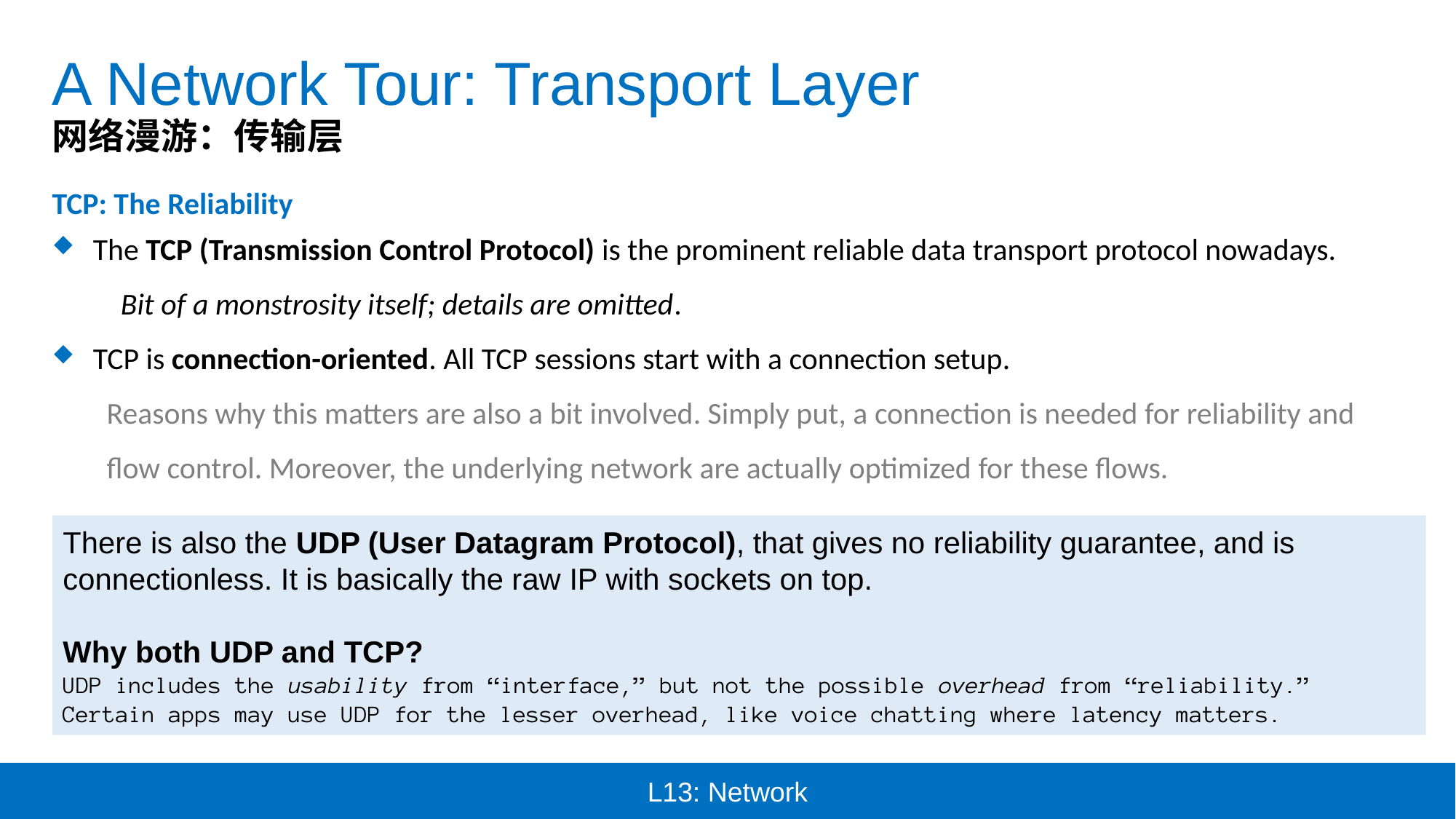

A Network Tour: Transport Layer
网络漫游：传输层
TCP: The Reliability
The TCP (Transmission Control Protocol) is the prominent reliable data transport protocol nowadays.         Bit of a monstrosity itself; details are omitted.
TCP is connection-oriented. All TCP sessions start with a connection setup.
Reasons why this matters are also a bit involved. Simply put, a connection is needed for reliability and flow control. Moreover, the underlying network are actually optimized for these flows.
There is also the UDP (User Datagram Protocol), that gives no reliability guarantee, and is connectionless. It is basically the raw IP with sockets on top.

Why both UDP and TCP?
UDP includes the usability from “interface,” but not the possible overhead from “reliability.” Certain apps may use UDP for the lesser overhead, like voice chatting where latency matters.
L13: Network
30